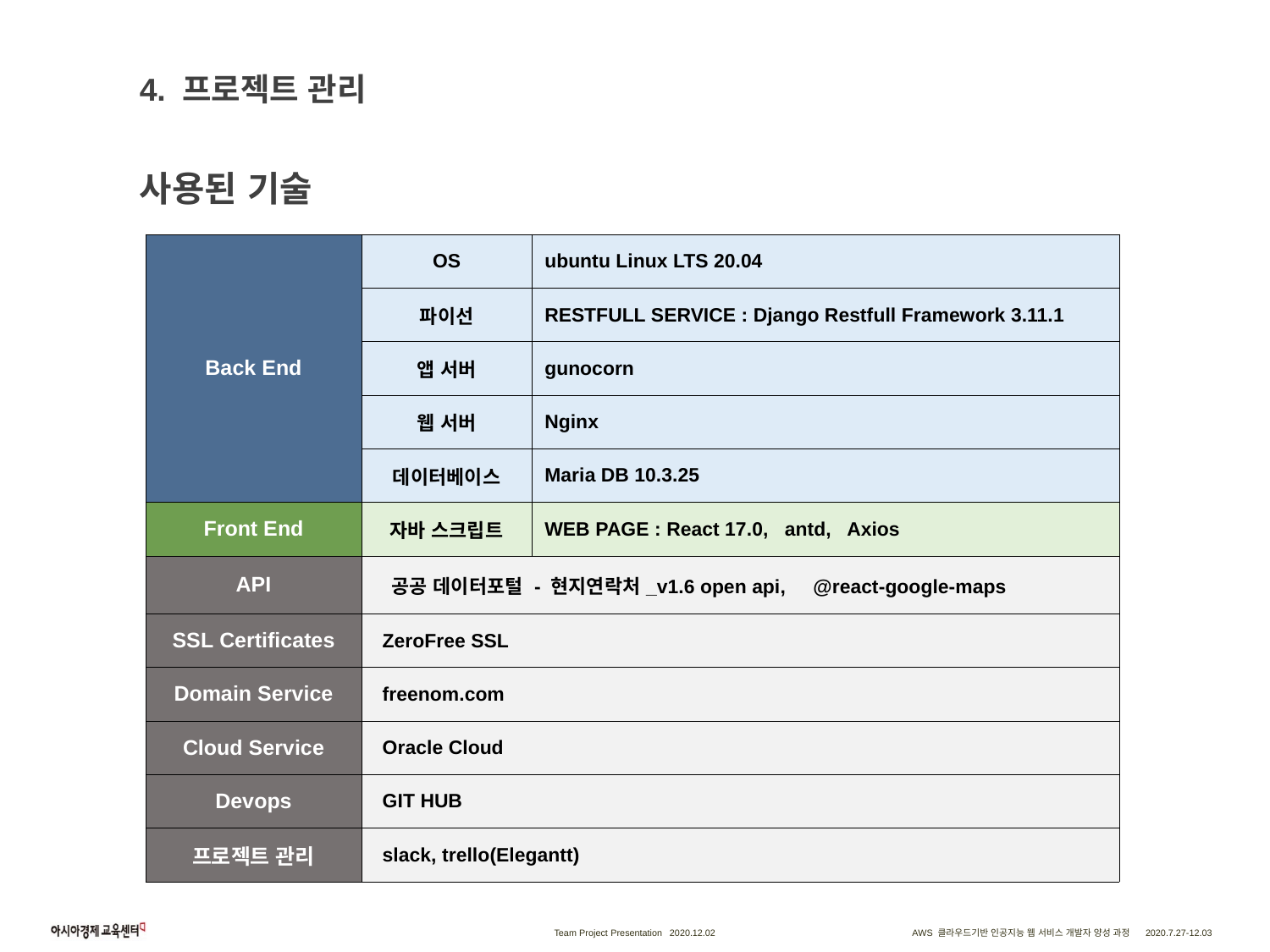

4. 프로젝트 관리
	사용된 기술
| Back End | OS | ubuntu Linux LTS 20.04 |
| --- | --- | --- |
|  | 파이선 | RESTFULL SERVICE : Django Restfull Framework 3.11.1 |
|  | 앱 서버 | gunocorn |
|  | 웹 서버 | Nginx |
|  | 데이터베이스 | Maria DB 10.3.25 |
| Front End | 자바 스크립트 | WEB PAGE : React 17.0, antd, Axios |
| API | 공공 데이터포털 - 현지연락처\_v1.6 open api, @react-google-maps |  |
| SSL Certificates | ZeroFree SSL |  |
| Domain Service | freenom.com |  |
| Cloud Service | Oracle Cloud |  |
| Devops | GIT HUB |  |
| 프로젝트 관리 | slack, trello(Elegantt) |  |